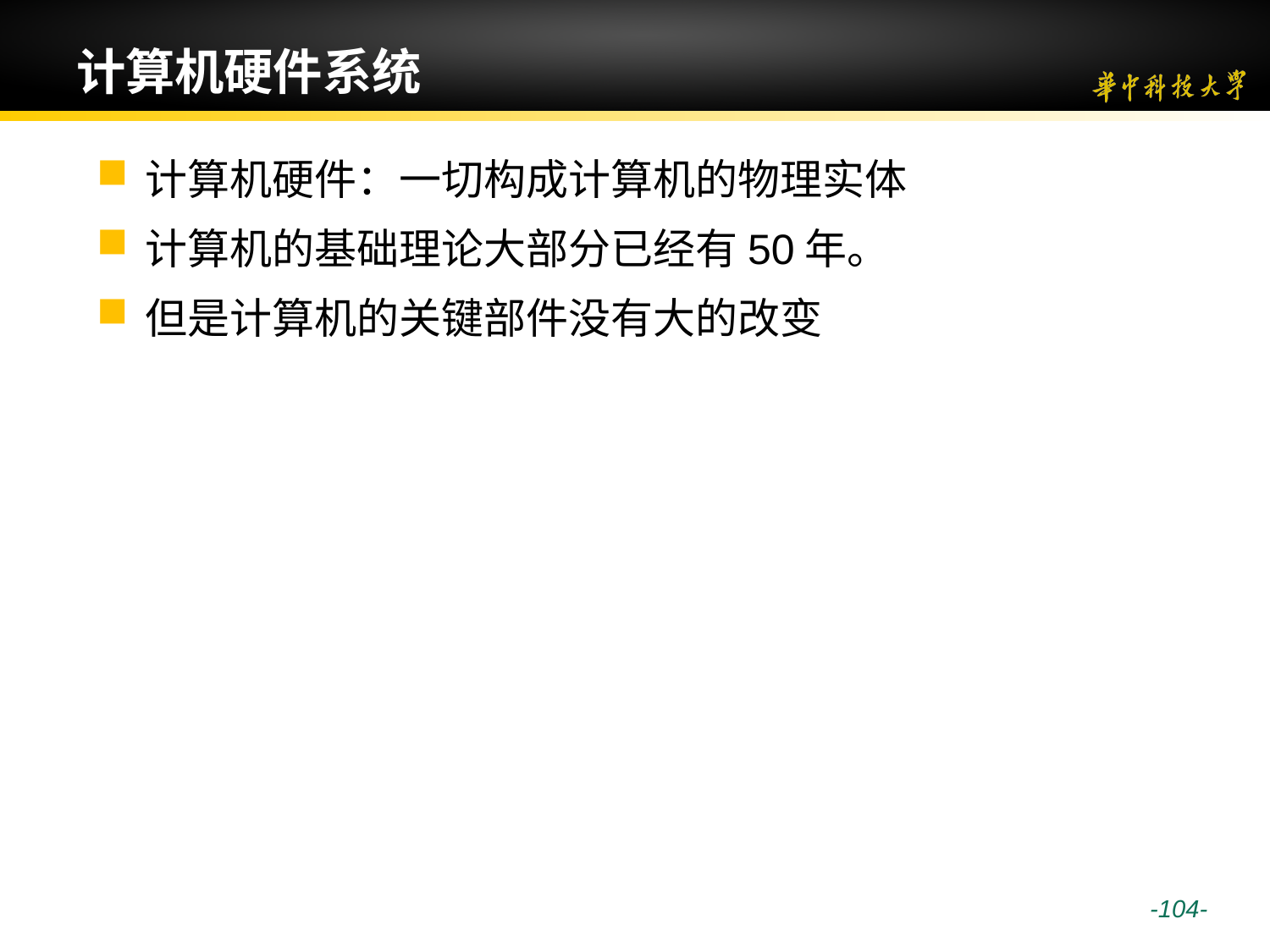

# 计算机硬件系统
计算机硬件：一切构成计算机的物理实体
计算机的基础理论大部分已经有50年。
但是计算机的关键部件没有大的改变
 -104-